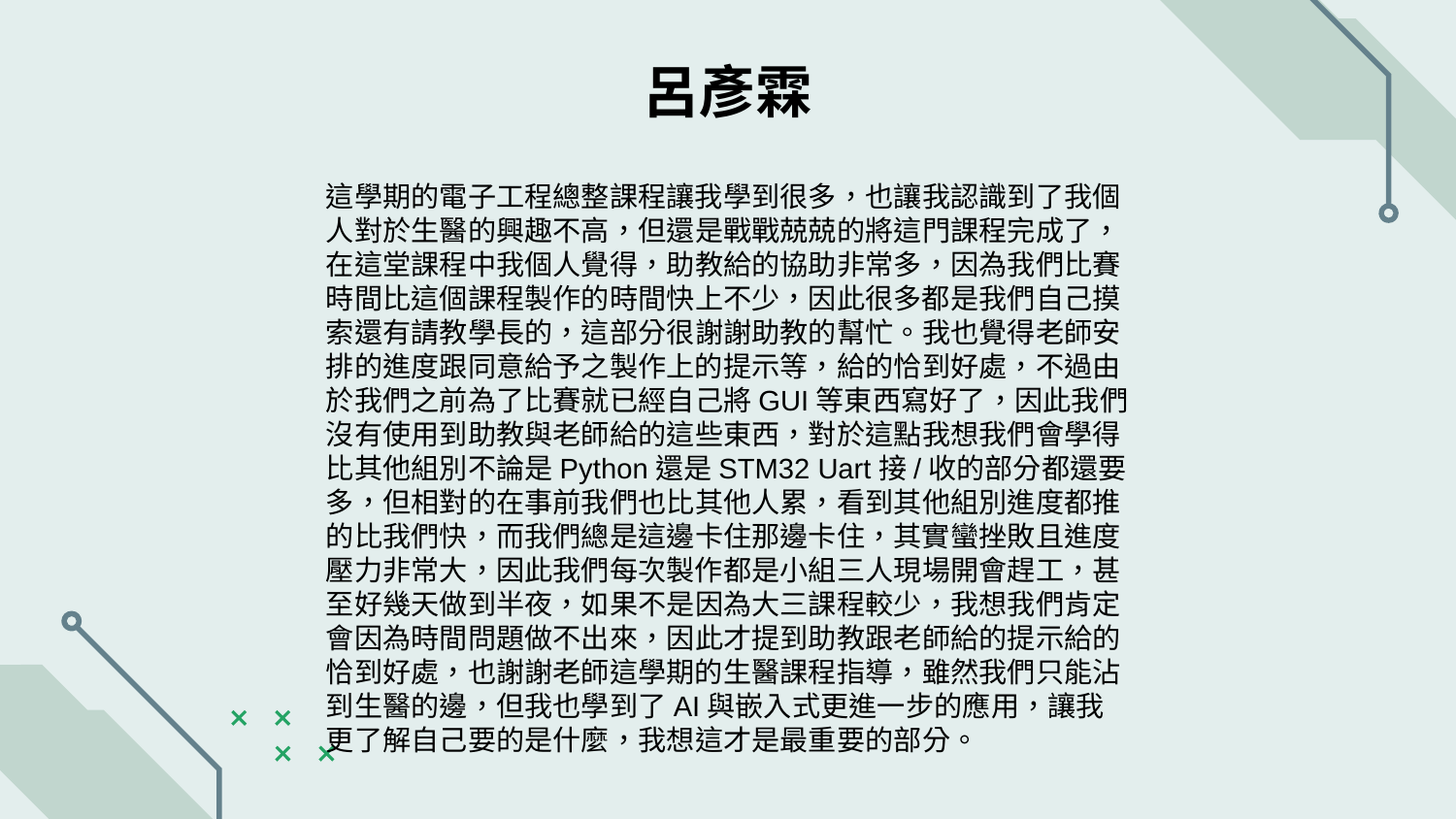

呂彥霖
這學期的電子工程總整課程讓我學到很多，也讓我認識到了我個人對於生醫的興趣不高，但還是戰戰兢兢的將這門課程完成了，在這堂課程中我個人覺得，助教給的協助非常多，因為我們比賽時間比這個課程製作的時間快上不少，因此很多都是我們自己摸索還有請教學長的，這部分很謝謝助教的幫忙。我也覺得老師安排的進度跟同意給予之製作上的提示等，給的恰到好處，不過由於我們之前為了比賽就已經自己將GUI等東西寫好了，因此我們沒有使用到助教與老師給的這些東西，對於這點我想我們會學得比其他組別不論是Python還是STM32 Uart接/收的部分都還要多，但相對的在事前我們也比其他人累，看到其他組別進度都推的比我們快，而我們總是這邊卡住那邊卡住，其實蠻挫敗且進度壓力非常大，因此我們每次製作都是小組三人現場開會趕工，甚至好幾天做到半夜，如果不是因為大三課程較少，我想我們肯定會因為時間問題做不出來，因此才提到助教跟老師給的提示給的恰到好處，也謝謝老師這學期的生醫課程指導，雖然我們只能沾到生醫的邊，但我也學到了AI與嵌入式更進一步的應用，讓我更了解自己要的是什麼，我想這才是最重要的部分。